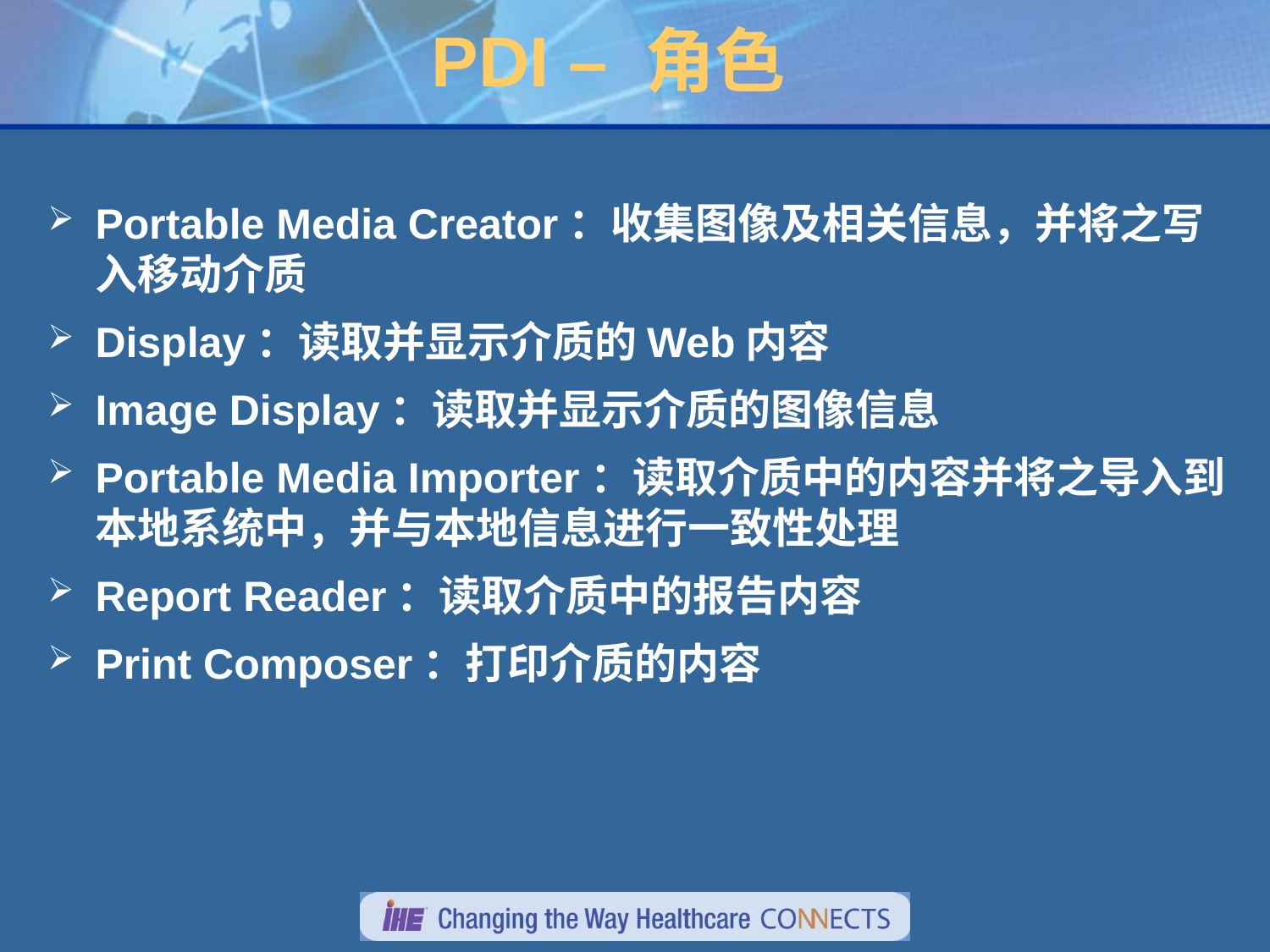

# PDI – 角色
Portable Media Creator：收集图像及相关信息，并将之写入移动介质
Display：读取并显示介质的Web内容
Image Display：读取并显示介质的图像信息
Portable Media Importer：读取介质中的内容并将之导入到本地系统中，并与本地信息进行一致性处理
Report Reader：读取介质中的报告内容
Print Composer：打印介质的内容